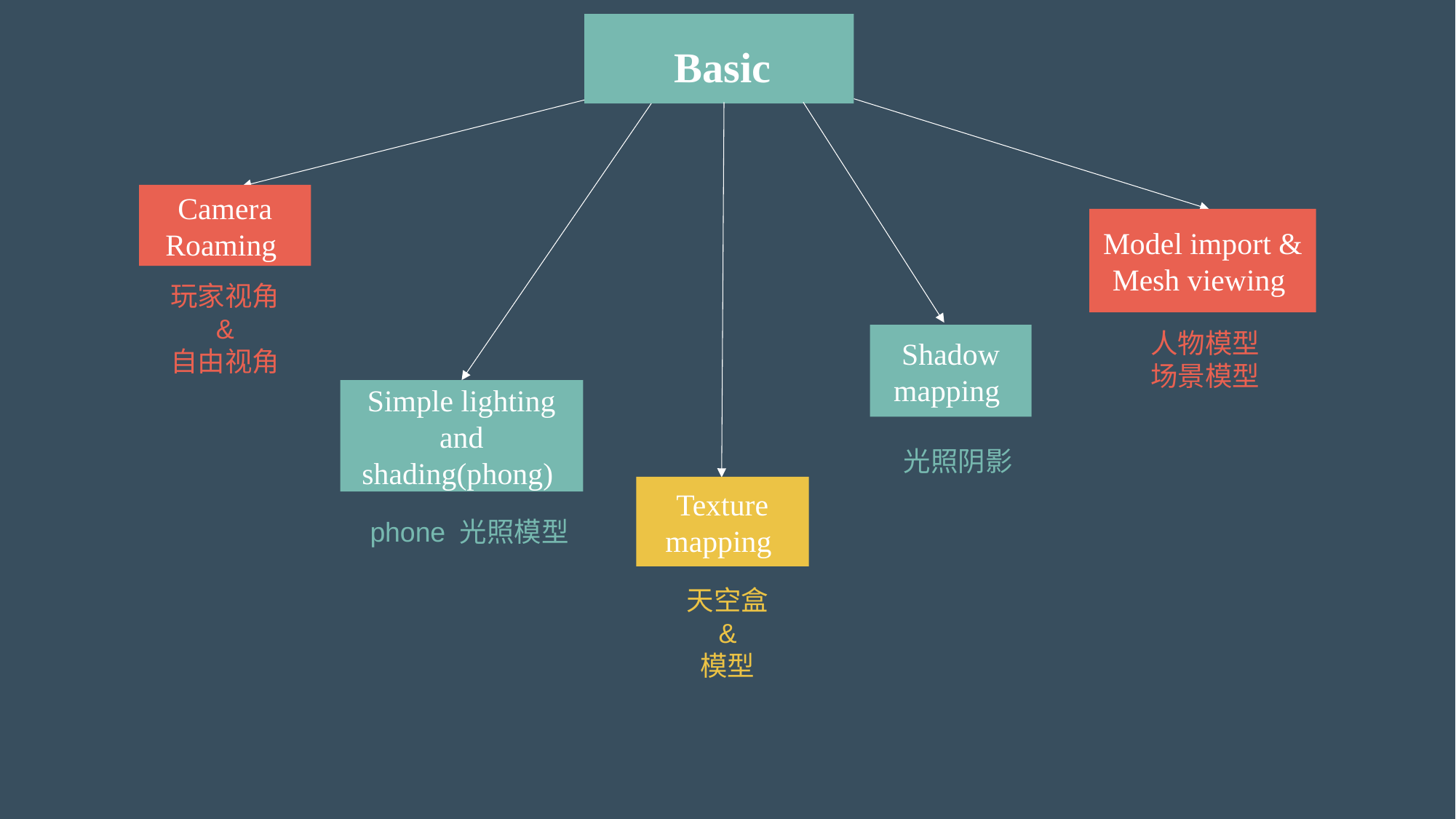

Basic

Camera Roaming

Model import & Mesh viewing
玩家视角
&
自由视角
人物模型
场景模型

Shadow mapping
Simple lighting and shading(phong)

光照阴影

Texture mapping
phone 光照模型
天空盒
&
模型